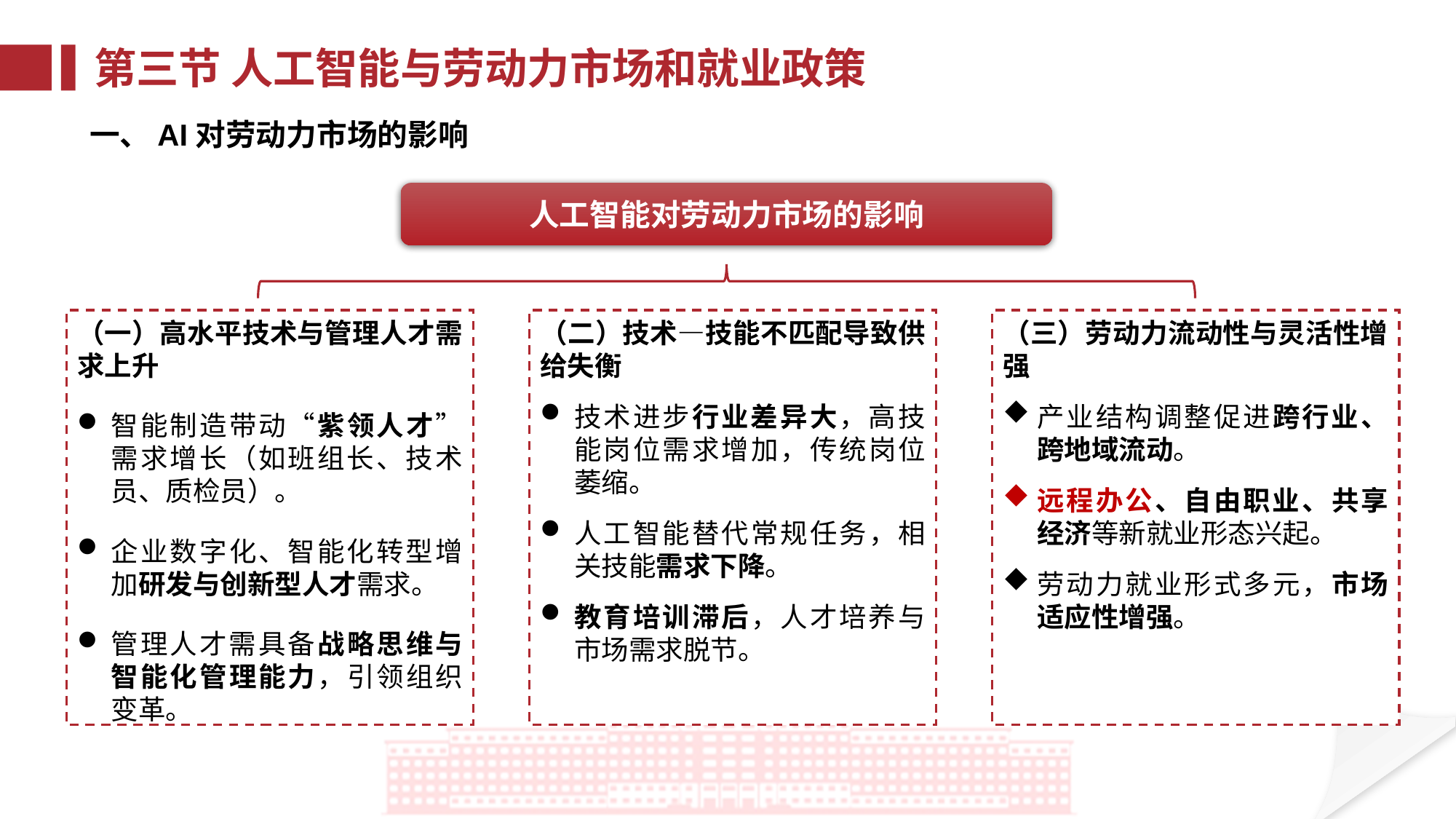

第三节 人工智能与劳动力市场和就业政策

一、AI对劳动力市场的影响
人工智能对劳动力市场的影响
（二）技术—技能不匹配导致供给失衡
技术进步行业差异大，高技能岗位需求增加，传统岗位萎缩。
人工智能替代常规任务，相关技能需求下降。
教育培训滞后，人才培养与市场需求脱节。
（三）劳动力流动性与灵活性增强
产业结构调整促进跨行业、跨地域流动。
远程办公、自由职业、共享经济等新就业形态兴起。
劳动力就业形式多元，市场适应性增强。
（一）高水平技术与管理人才需求上升
智能制造带动“紫领人才”需求增长（如班组长、技术员、质检员）。
企业数字化、智能化转型增加研发与创新型人才需求。
管理人才需具备战略思维与智能化管理能力，引领组织变革。